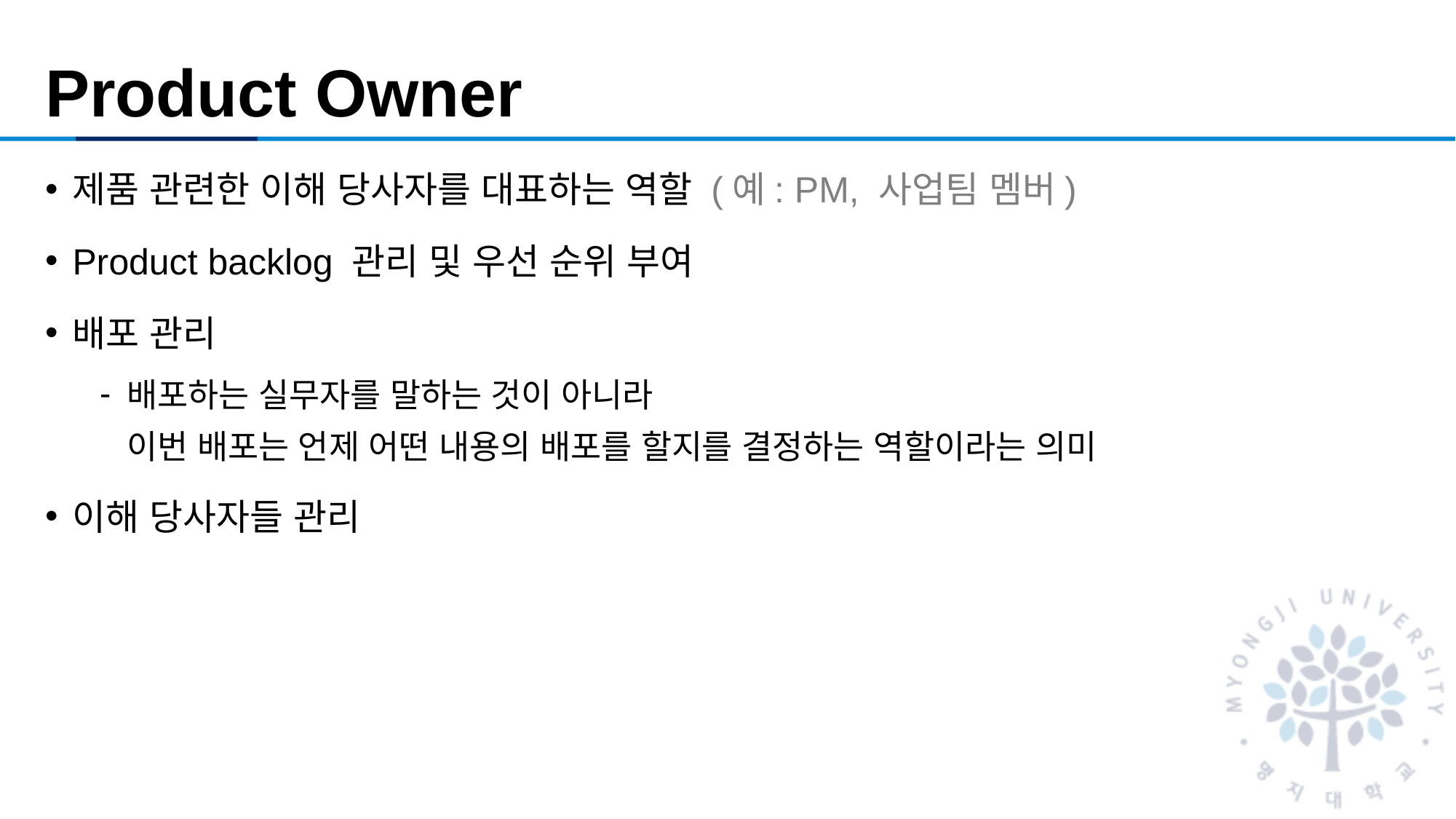

# Product Owner
제품 관련한 이해 당사자를 대표하는 역할 (예: PM, 사업팀 멤버)
Product backlog 관리 및 우선 순위 부여
배포 관리
배포하는 실무자를 말하는 것이 아니라
이번 배포는 언제 어떤 내용의 배포를 할지를 결정하는 역할이라는 의미
이해 당사자들 관리